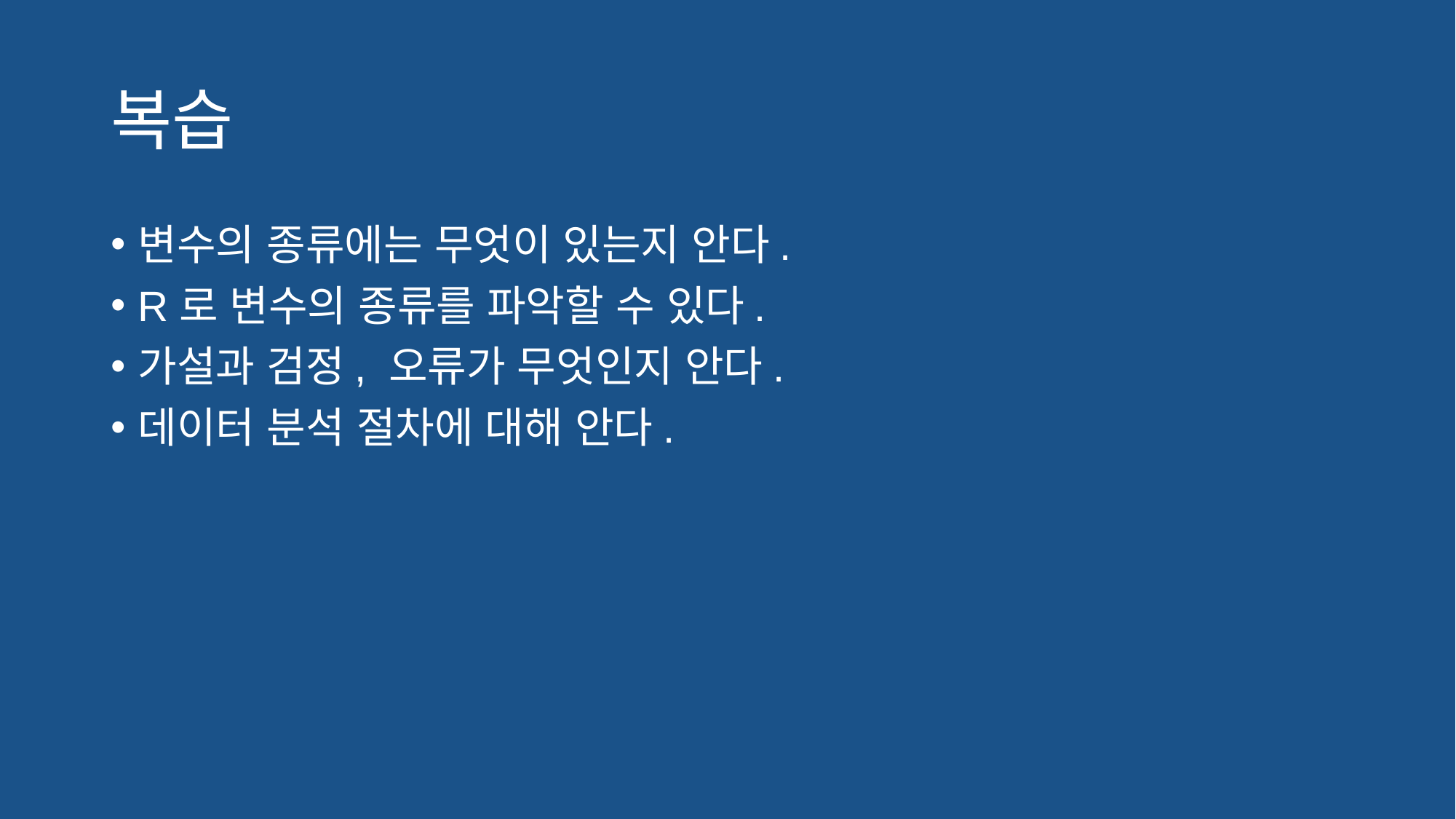

# 복습
변수의 종류에는 무엇이 있는지 안다.
R로 변수의 종류를 파악할 수 있다.
가설과 검정, 오류가 무엇인지 안다.
데이터 분석 절차에 대해 안다.